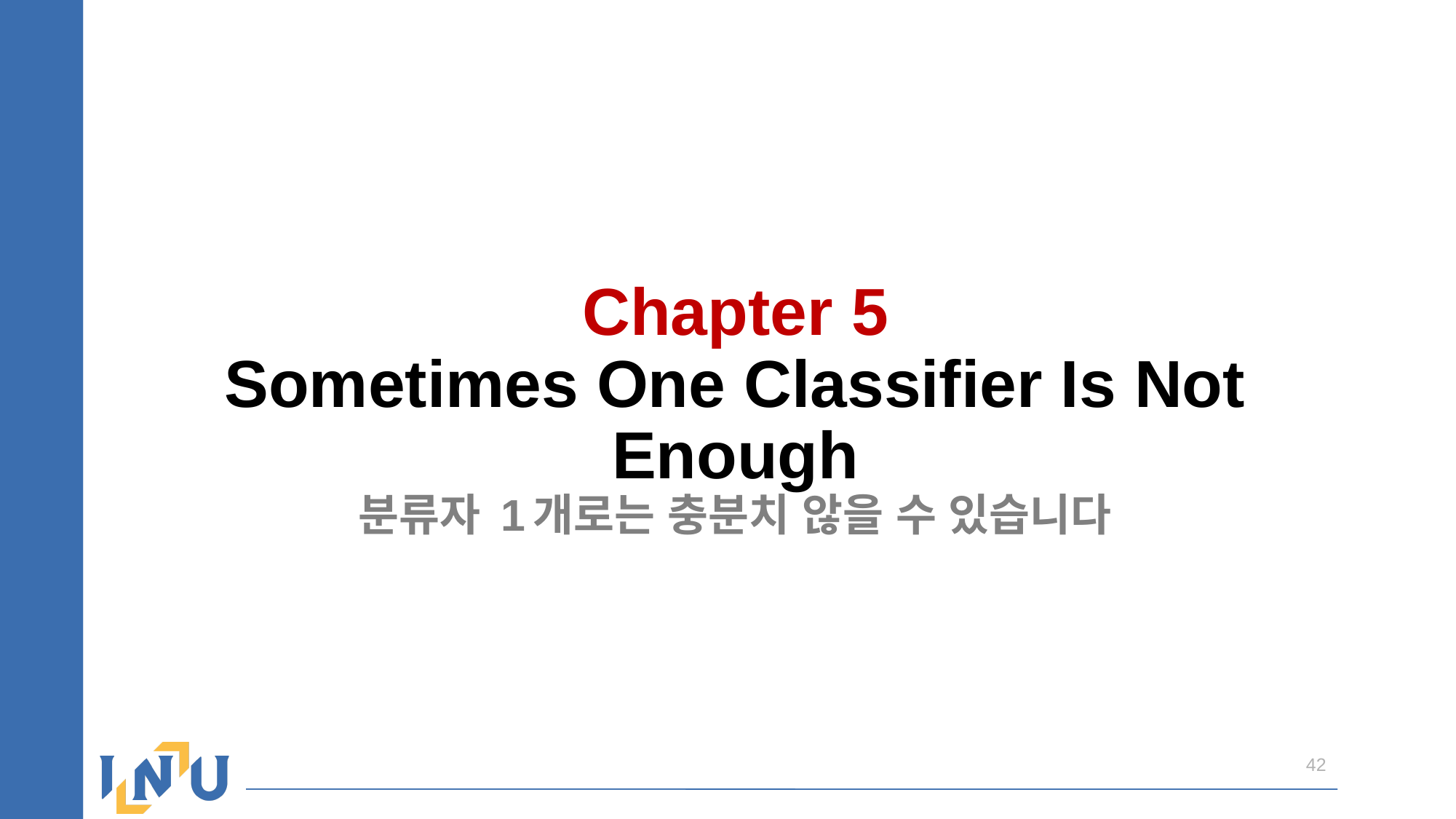

# Chapter 5 Sometimes One Classifier Is Not Enough 분류자 1개로는 충분치 않을 수 있습니다
42